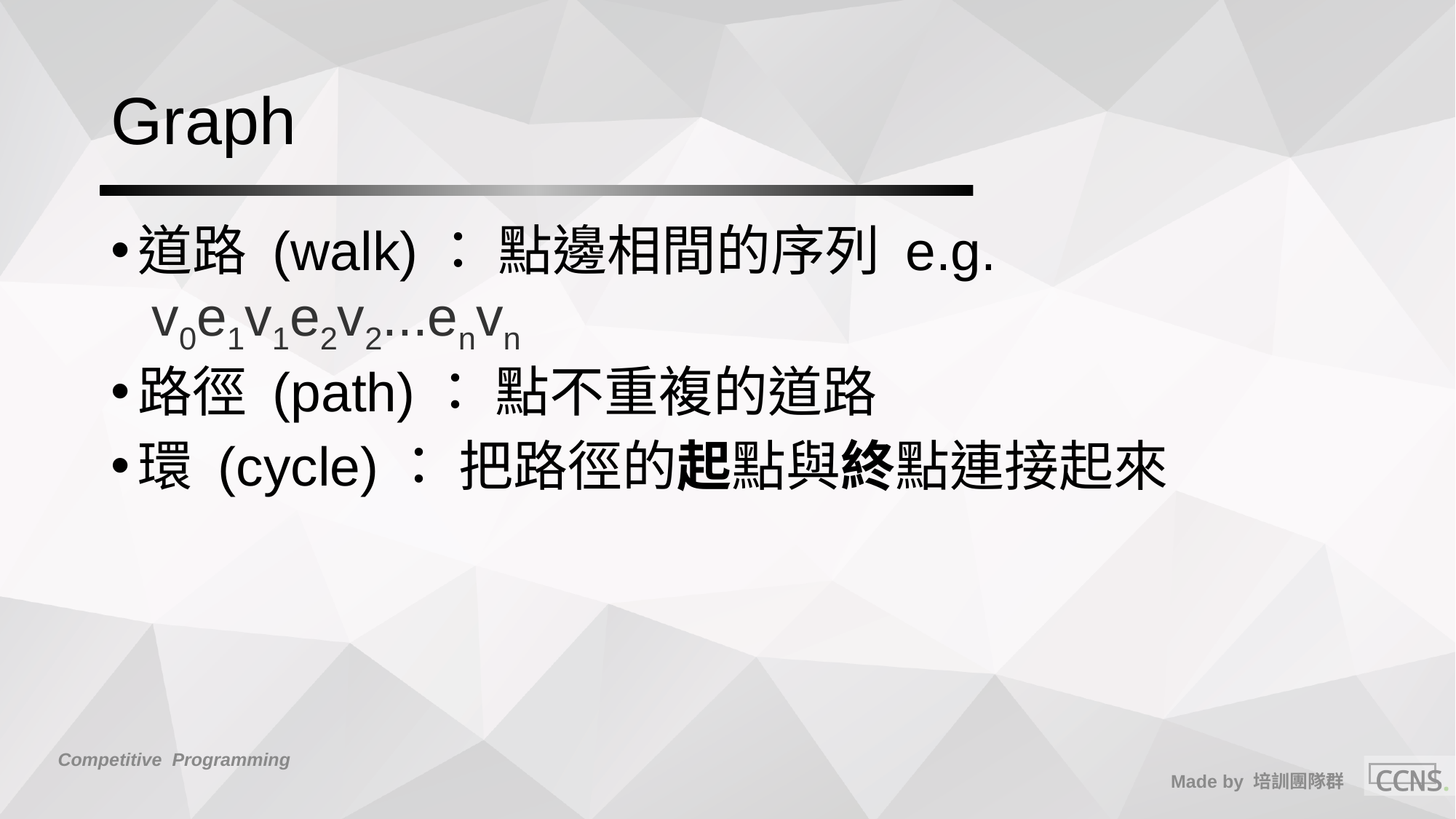

# Graph
道路 (walk)： 點邊相間的序列 e.g.  v0e1v1e2v2...envn
路徑 (path)： 點不重複的道路
環 (cycle)： 把路徑的起點與終點連接起來